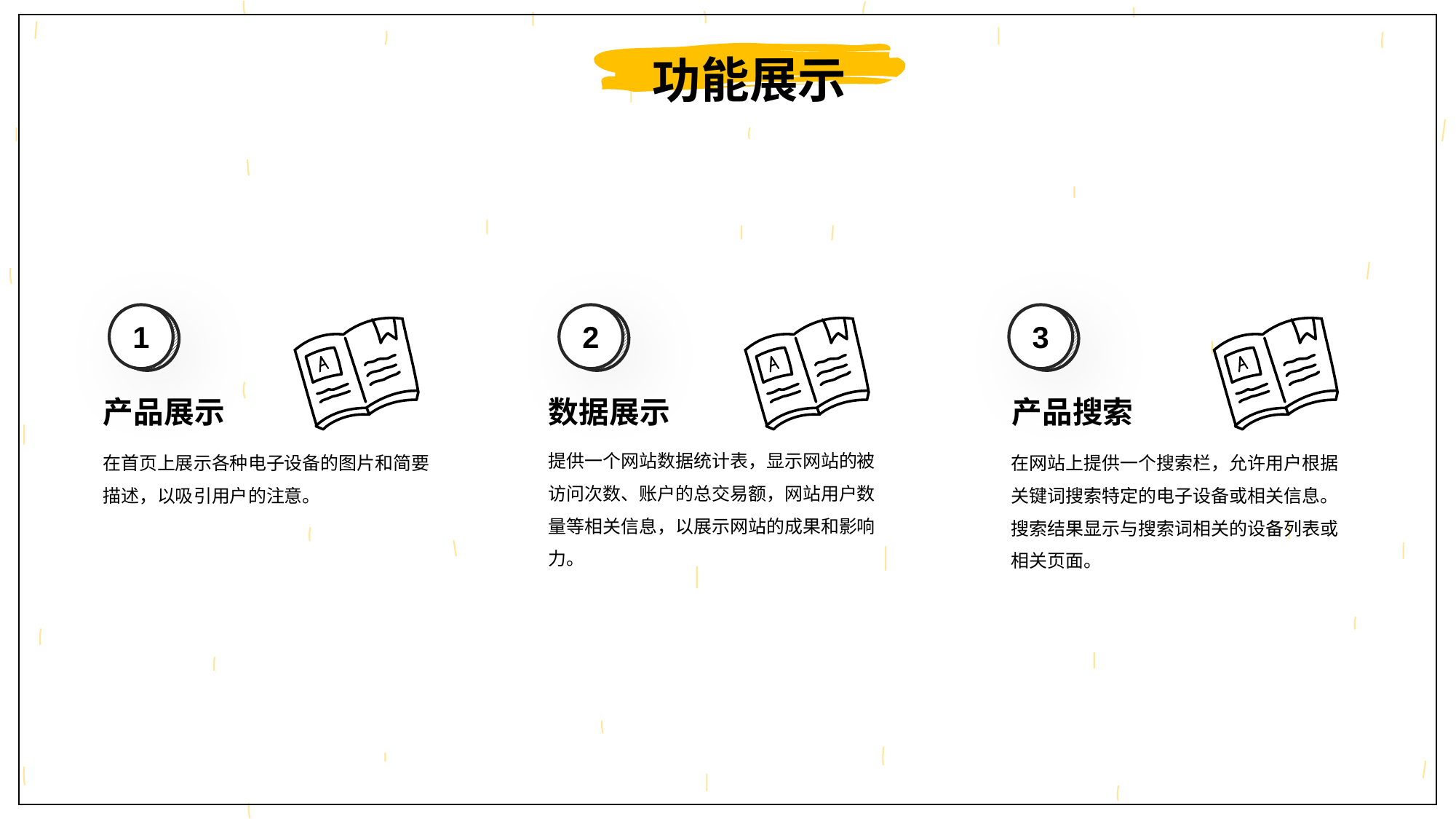

功能展示
1

2

3

产品展示
数据展示
产品搜索
提供一个网站数据统计表，显示网站的被访问次数、账户的总交易额，网站用户数量等相关信息，以展示网站的成果和影响力。
在首页上展示各种电子设备的图片和简要描述，以吸引用户的注意。
在网站上提供一个搜索栏，允许用户根据关键词搜索特定的电子设备或相关信息。搜索结果显示与搜索词相关的设备列表或相关页面。